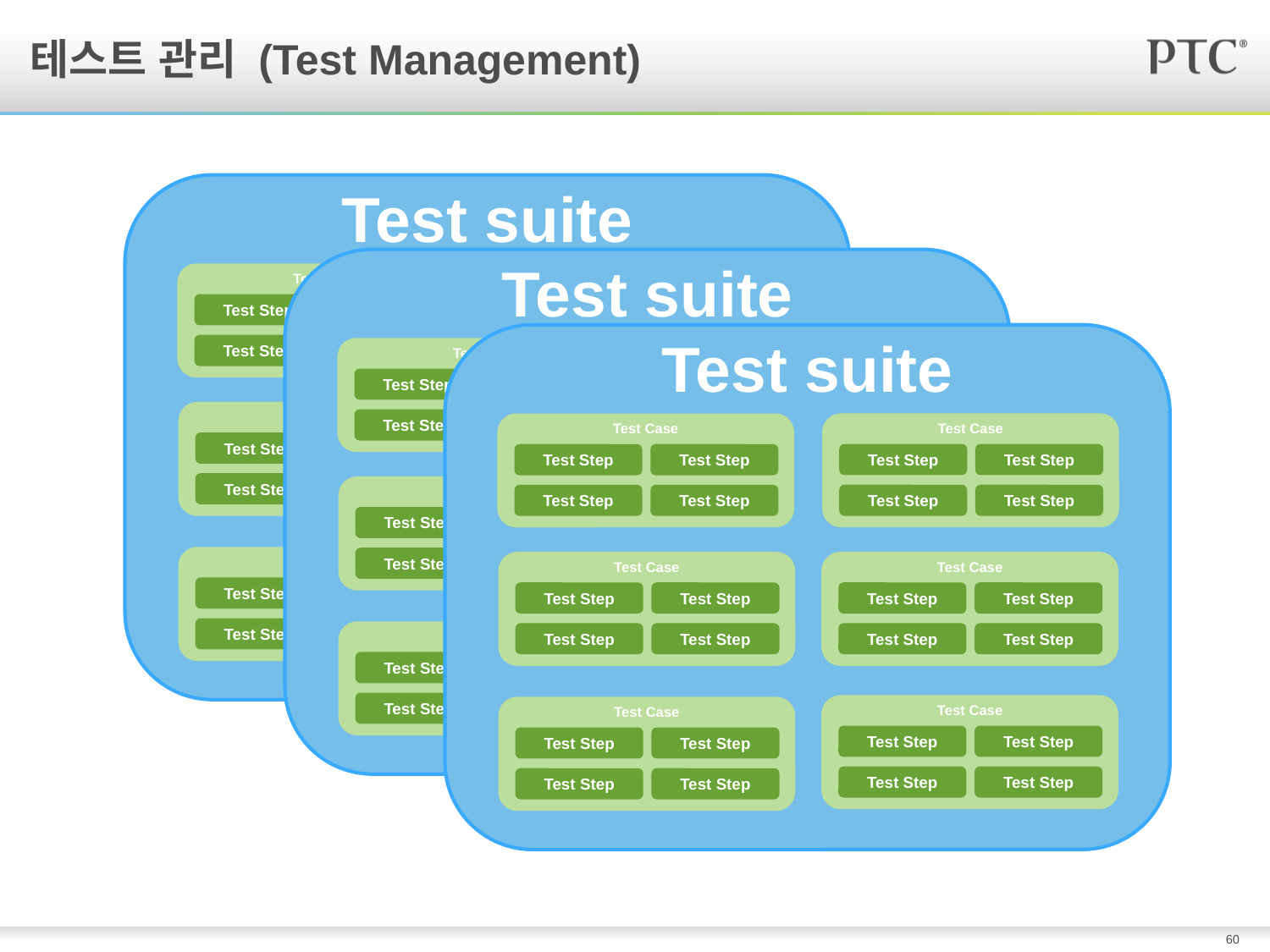

# 테스트 관리 (Test Management)
Test suite

Test Case

Test Step
Test Step
Test Step
Test Step
Test Case

Test Step
Test Step
Test Step
Test Step
Test Case

Test Step
Test Step
Test Step
Test Step
Test Case

Test Step
Test Step
Test Step
Test Step
Test Case

Test Step
Test Step
Test Step
Test Step
Test Case

Test Step
Test Step
Test Step
Test Step
Test suite

Test Case

Test Step
Test Step
Test Step
Test Step
Test Case

Test Step
Test Step
Test Step
Test Step
Test Case

Test Step
Test Step
Test Step
Test Step
Test Case

Test Step
Test Step
Test Step
Test Step
Test Case

Test Step
Test Step
Test Step
Test Step
Test Case

Test Step
Test Step
Test Step
Test Step
Test suite

Test Case

Test Step
Test Step
Test Step
Test Step
Test Case

Test Step
Test Step
Test Step
Test Step
Test Case

Test Step
Test Step
Test Step
Test Step
Test Case

Test Step
Test Step
Test Step
Test Step
Test Case

Test Step
Test Step
Test Step
Test Step
Test Case

Test Step
Test Step
Test Step
Test Step